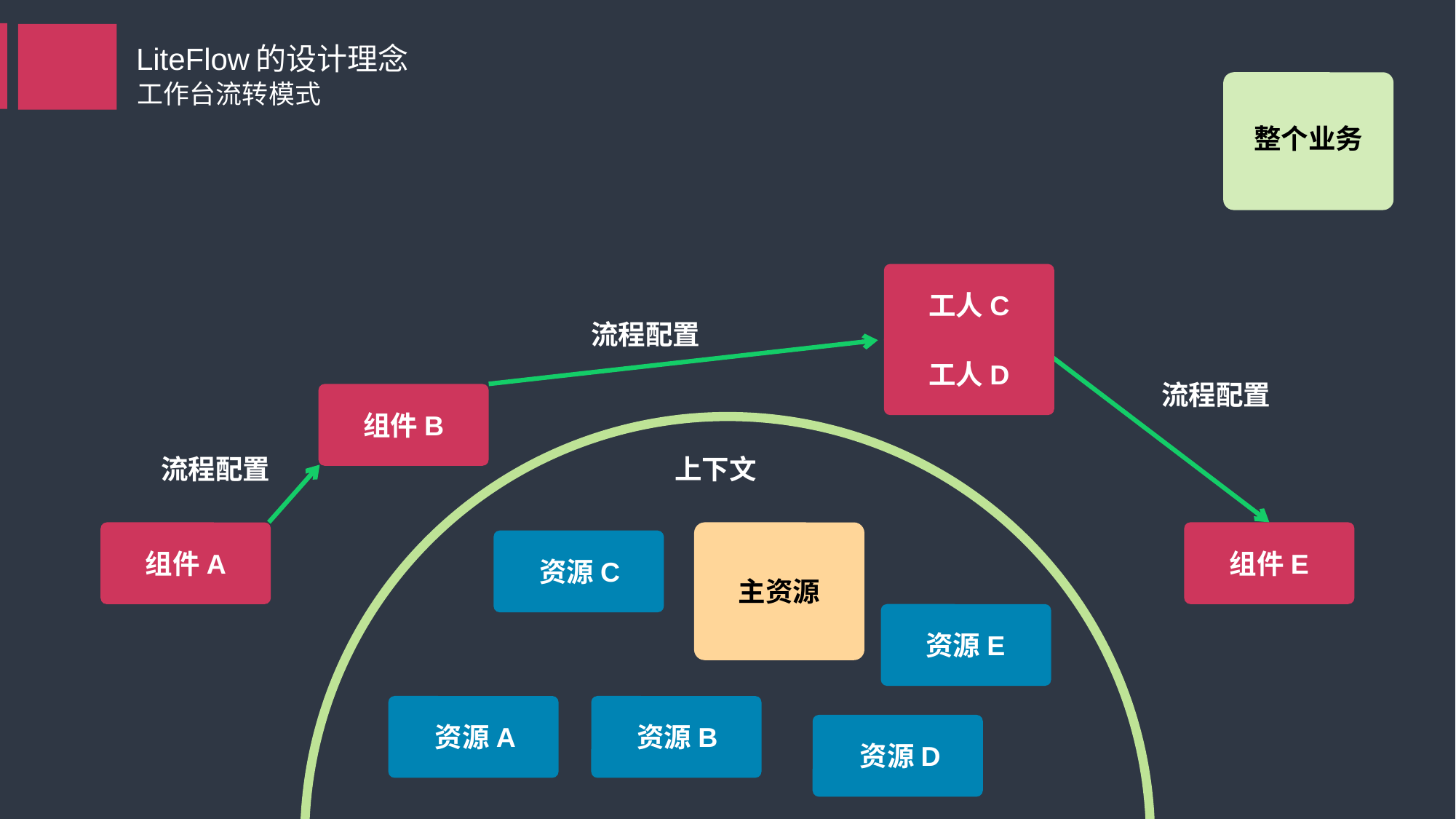

LiteFlow的设计理念

工作台流转模式
整个业务

工人C
流程配置

工人D
流程配置

组件B

流程配置
上下文

资源C
组件A
组件E
主资源

资源E

资源A

资源B

资源D